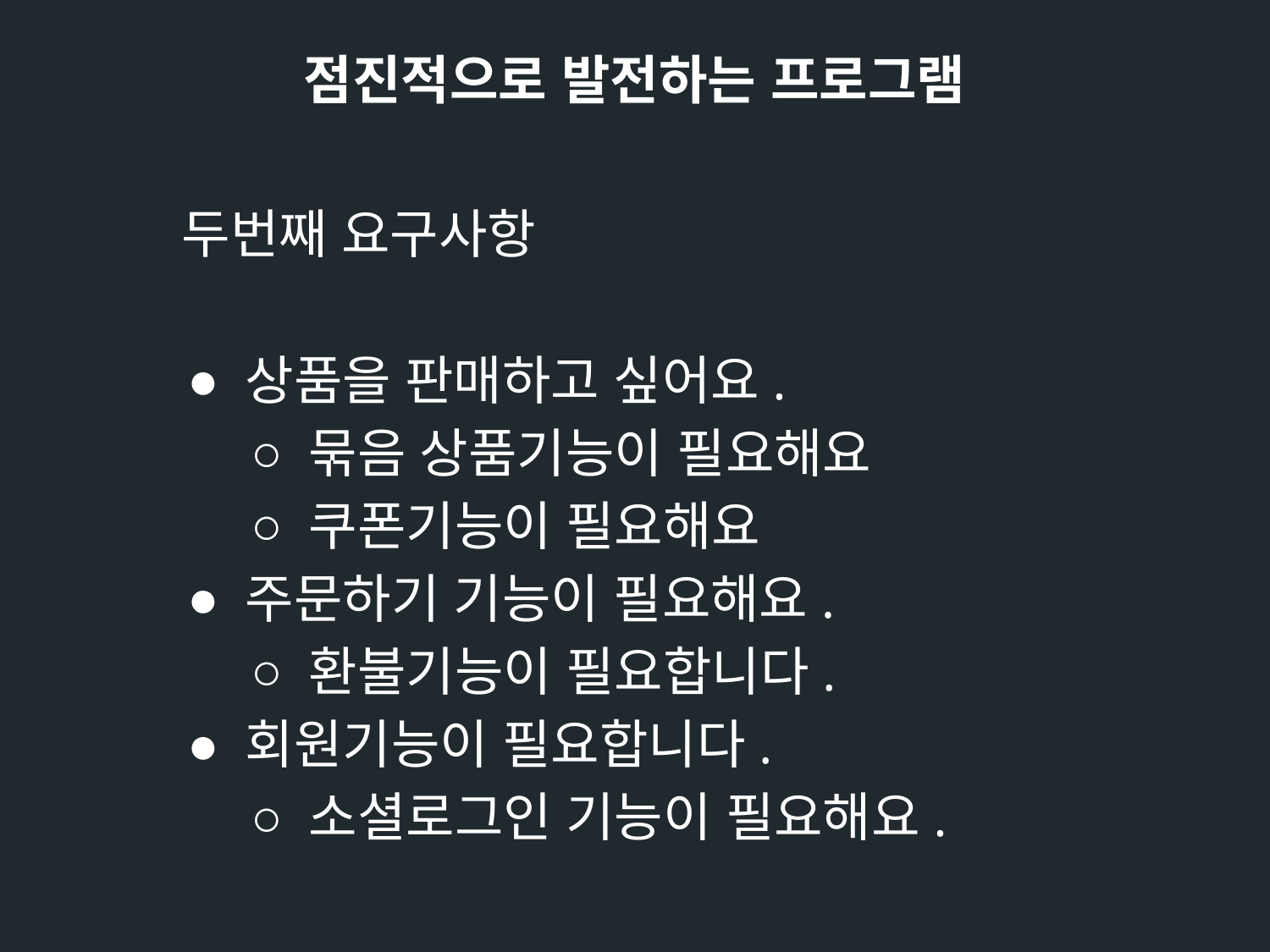

점진적으로 발전하는 프로그램
두번째 요구사항

상품을 판매하고 싶어요.
묶음 상품기능이 필요해요
쿠폰기능이 필요해요
주문하기 기능이 필요해요.
환불기능이 필요합니다.
회원기능이 필요합니다.
소셜로그인 기능이 필요해요.